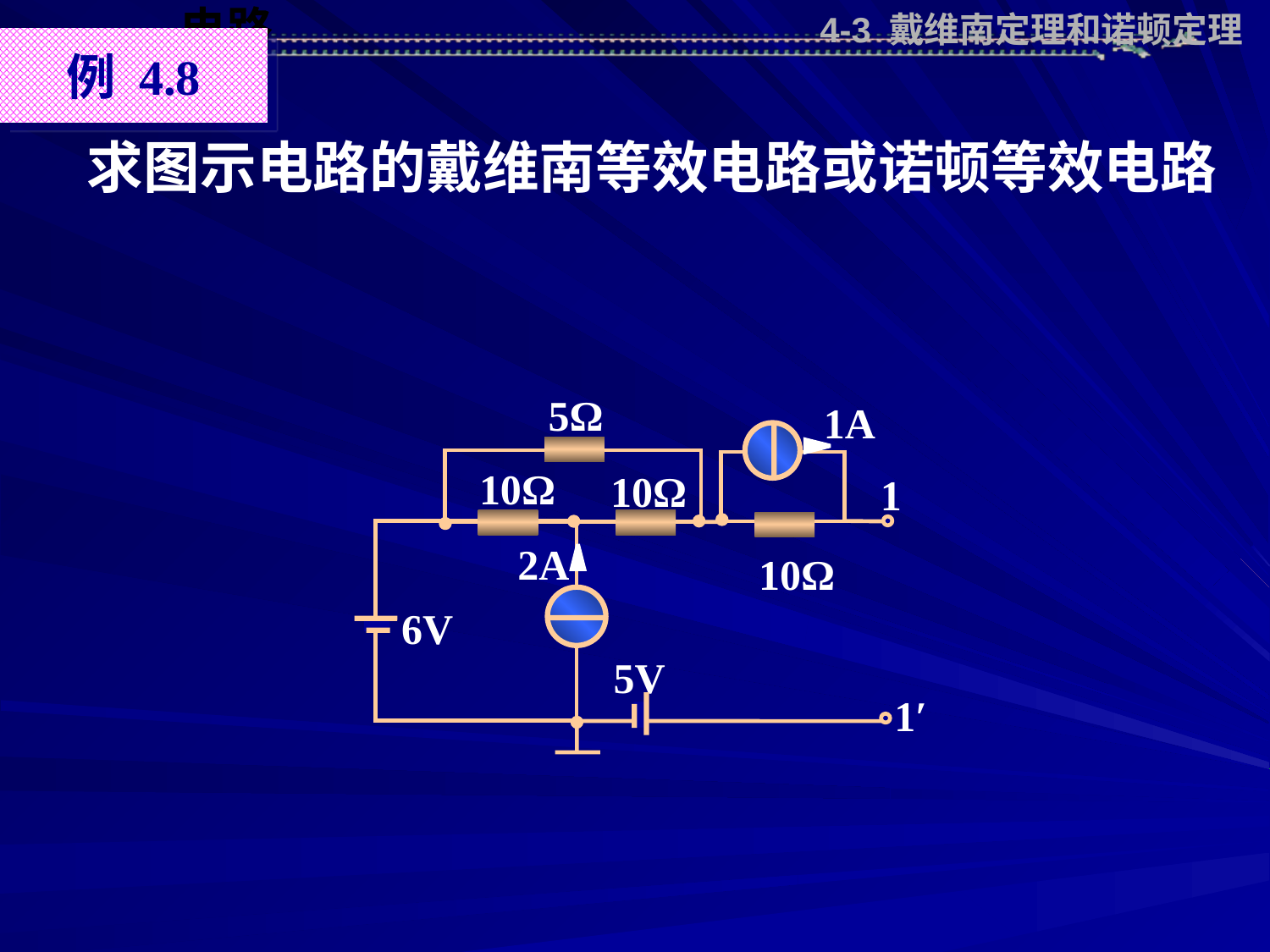

4-3 戴维南定理和诺顿定理
例 4.8
# 求图示电路的戴维南等效电路或诺顿等效电路
5Ω
1A

10Ω
10Ω
1

2A

10Ω

6V

5V
1′